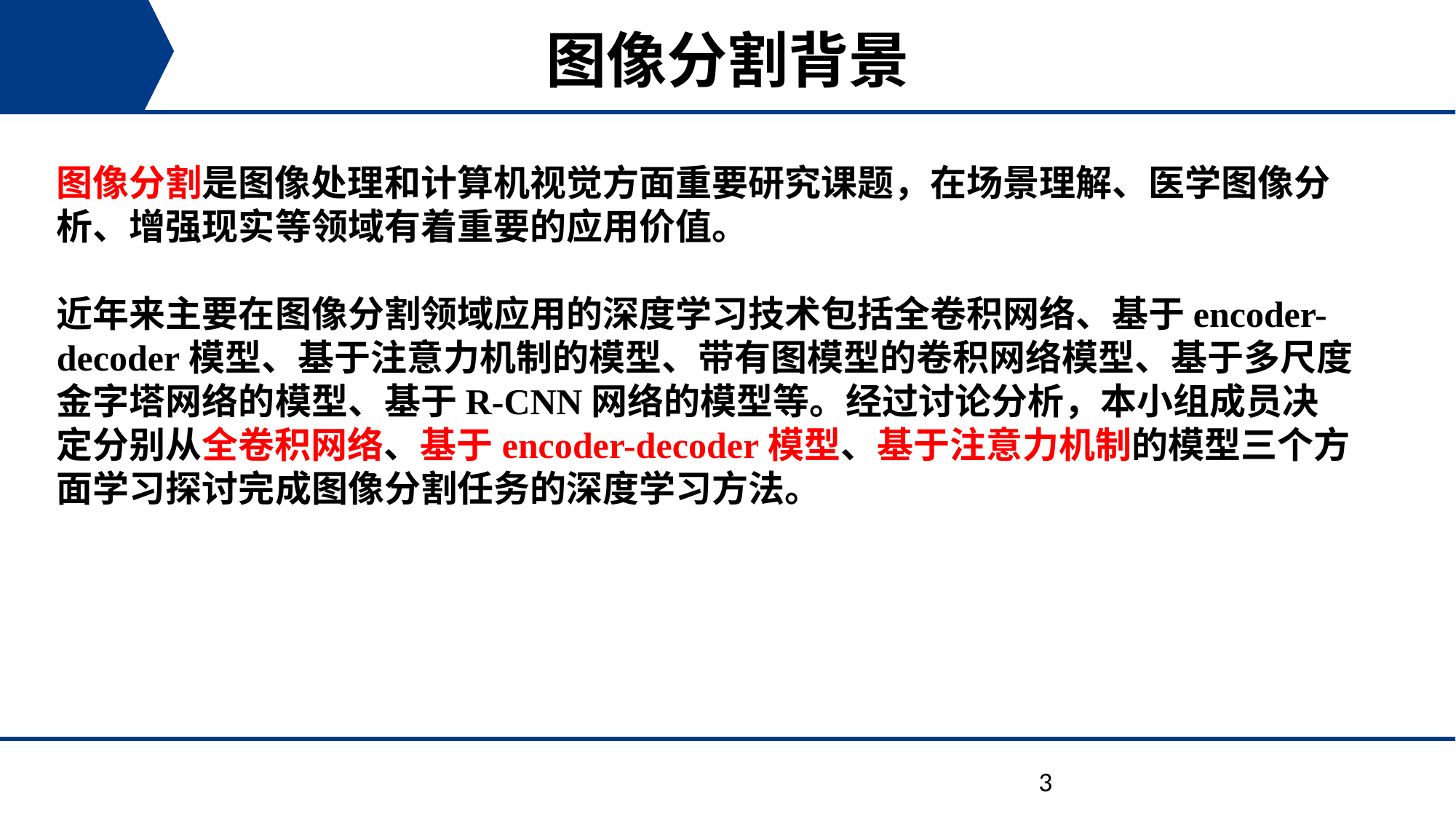

图像分割背景
图像分割是图像处理和计算机视觉方面重要研究课题，在场景理解、医学图像分析、增强现实等领域有着重要的应用价值。

近年来主要在图像分割领域应用的深度学习技术包括全卷积网络、基于encoder-decoder模型、基于注意力机制的模型、带有图模型的卷积网络模型、基于多尺度金字塔网络的模型、基于R-CNN网络的模型等。经过讨论分析，本小组成员决定分别从全卷积网络、基于encoder-decoder模型、基于注意力机制的模型三个方面学习探讨完成图像分割任务的深度学习方法。
3